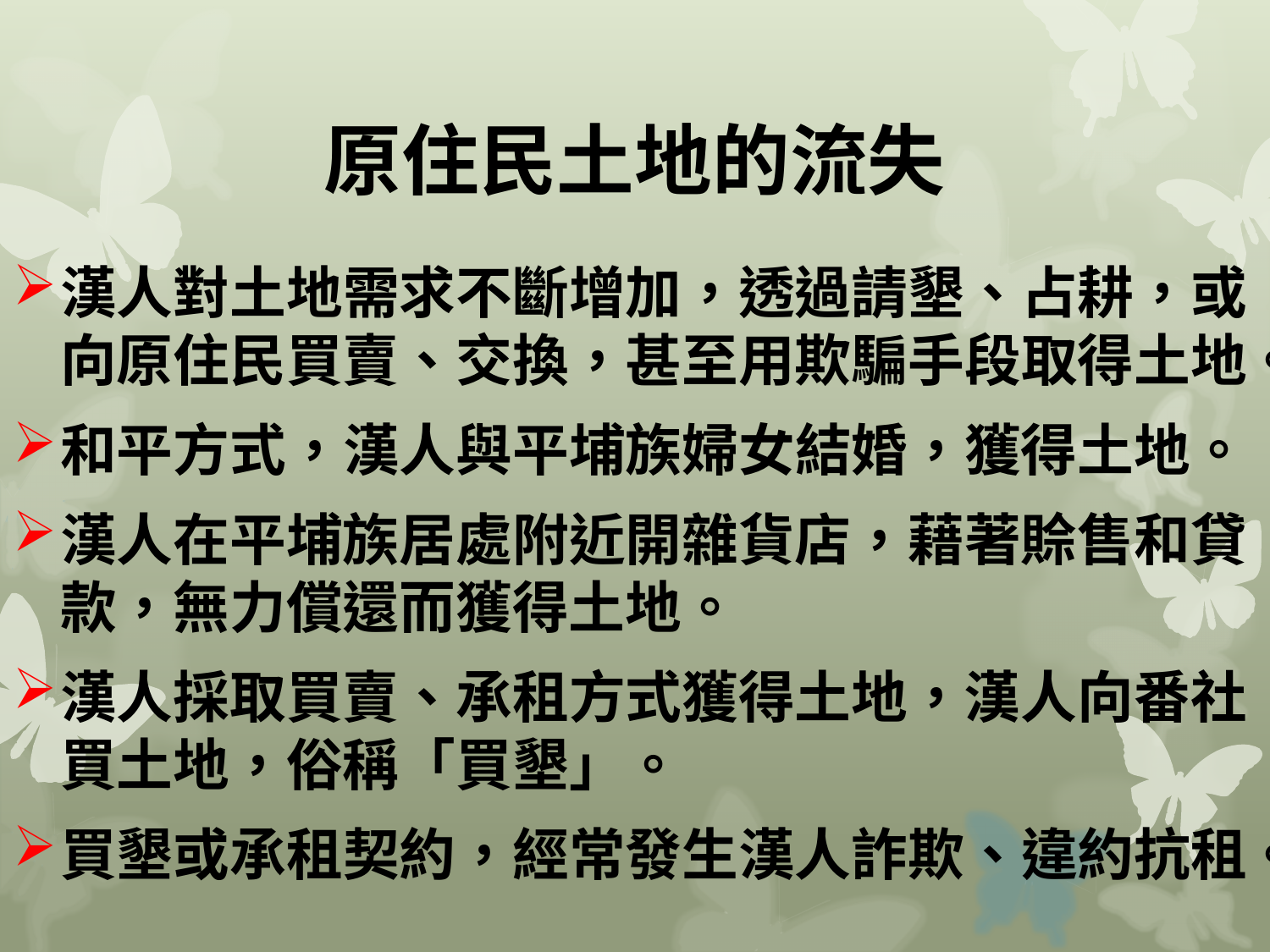

# 原住民土地的流失
漢人對土地需求不斷增加，透過請墾、占耕，或向原住民買賣、交換，甚至用欺騙手段取得土地。
和平方式，漢人與平埔族婦女結婚，獲得土地。
漢人在平埔族居處附近開雜貨店，藉著賒售和貸款，無力償還而獲得土地。
漢人採取買賣、承租方式獲得土地，漢人向番社買土地，俗稱「買墾」。
買墾或承租契約，經常發生漢人詐欺、違約抗租。